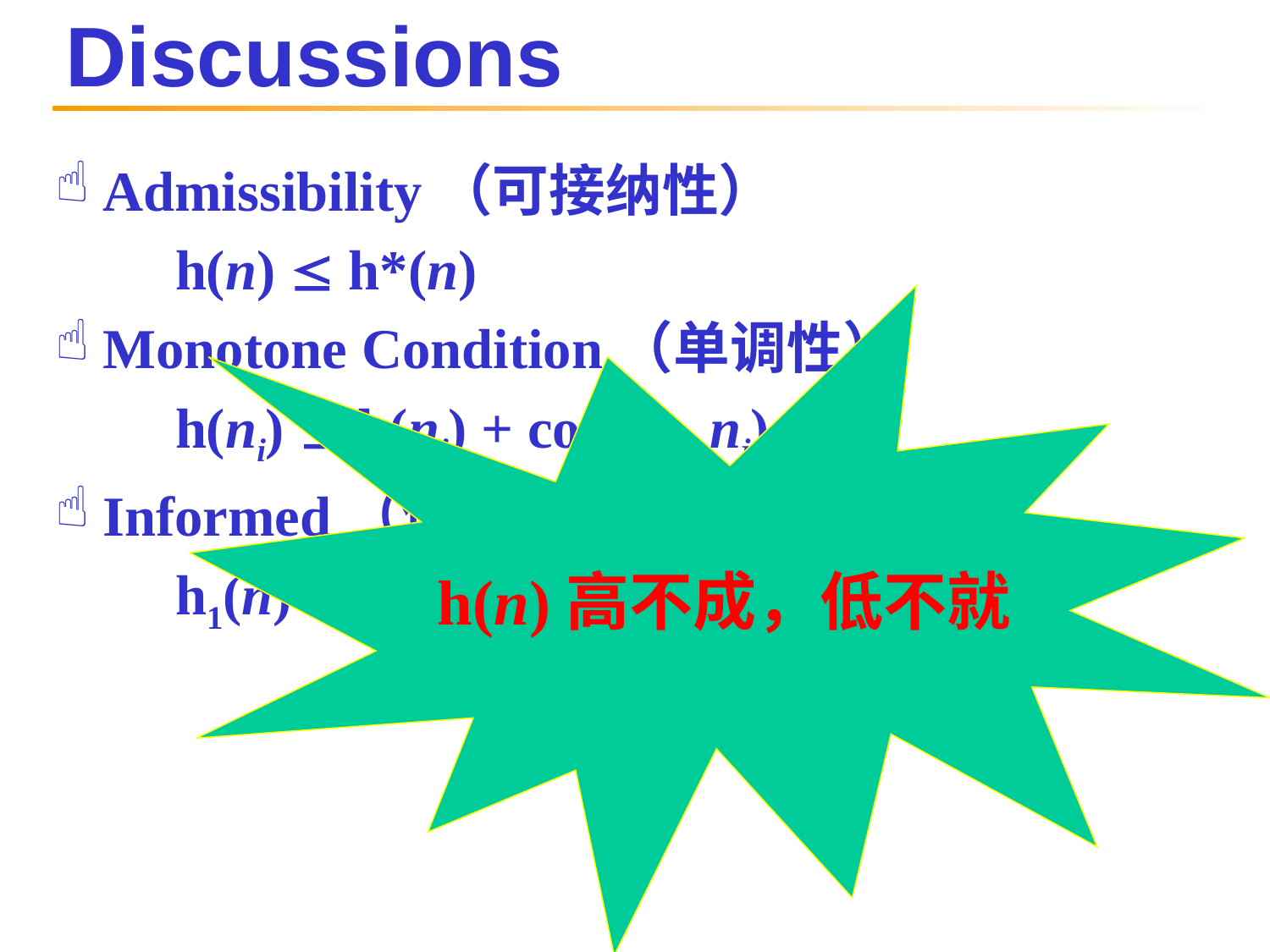

# Discussions
Admissibility（可接纳性）
    h(n) ≤ h*(n)
Monotone Condition（单调性）
    h(ni) ≤ h(nj) + cost(ni, nj)
Informed（信息性）
    h1(n) < h2(n)
 h(n)高不成，低不就